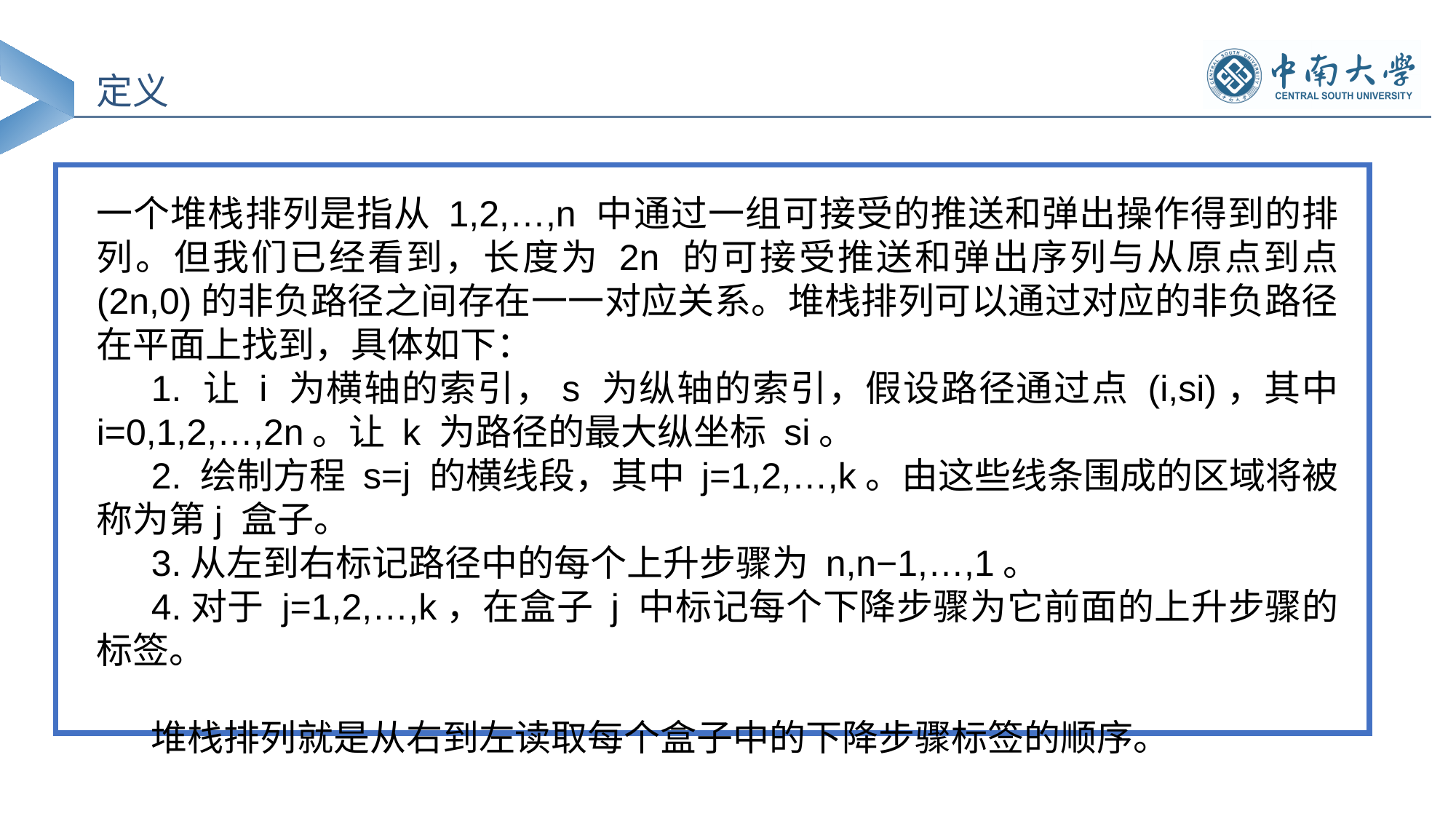

定义

一个堆栈排列是指从 1,2,…,n 中通过一组可接受的推送和弹出操作得到的排列。但我们已经看到，长度为 2n 的可接受推送和弹出序列与从原点到点 (2n,0)的非负路径之间存在一一对应关系。堆栈排列可以通过对应的非负路径在平面上找到，具体如下：
1. 让 i 为横轴的索引，s 为纵轴的索引，假设路径通过点 (i,si)，其中 i=0,1,2,…,2n。让 k 为路径的最大纵坐标 si。
2. 绘制方程 s=j 的横线段，其中 j=1,2,…,k。由这些线条围成的区域将被称为第j 盒子。
3.从左到右标记路径中的每个上升步骤为 n,n−1,…,1。
4.对于 j=1,2,…,k，在盒子 j 中标记每个下降步骤为它前面的上升步骤的标签。

堆栈排列就是从右到左读取每个盒子中的下降步骤标签的顺序。